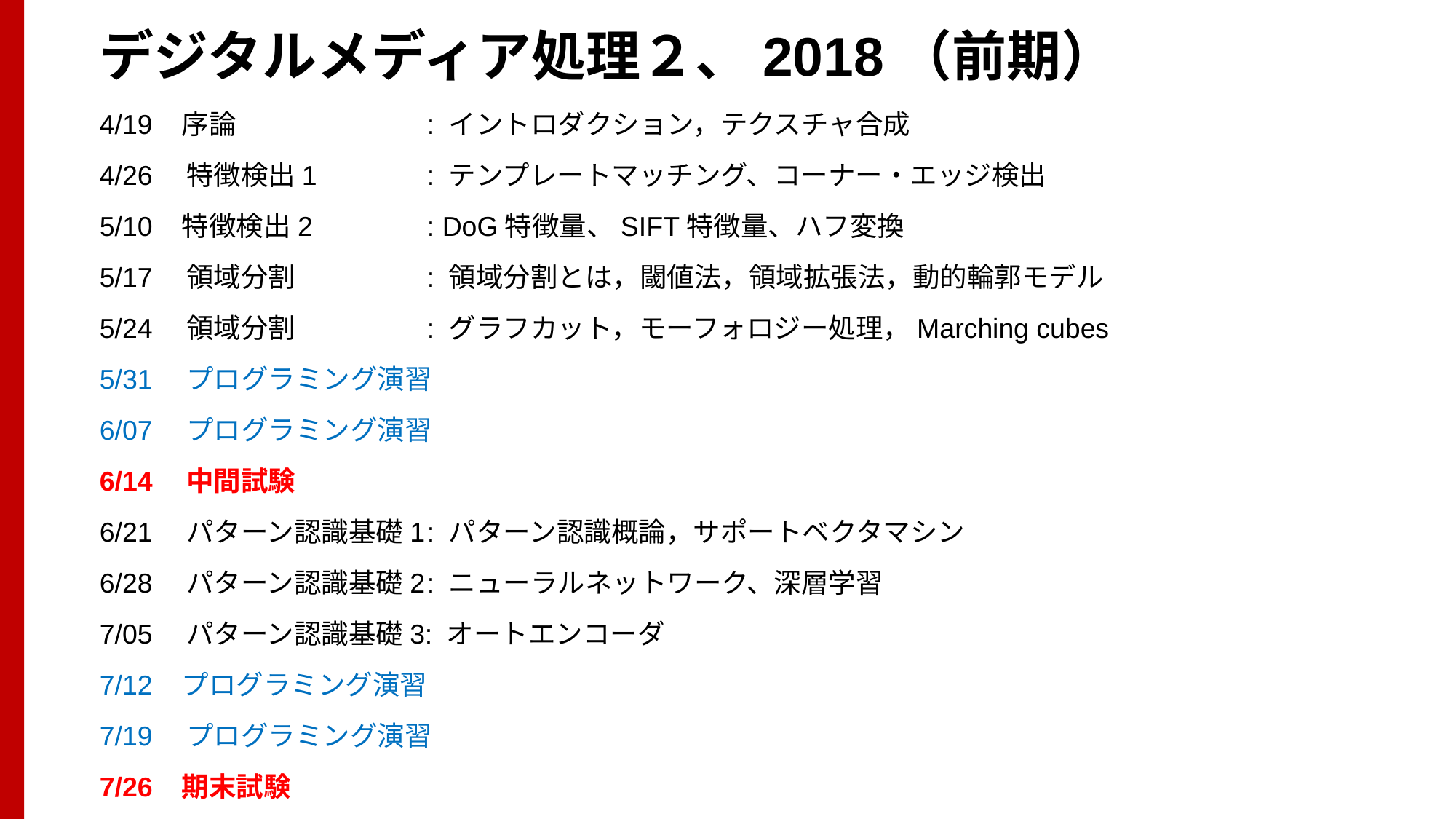

# デジタルメディア処理２、2018（前期）
4/19   序論		: イントロダクション，テクスチャ合成
4/26　特徴検出1 	: テンプレートマッチング、コーナー・エッジ検出
5/10   特徴検出2 	: DoG特徴量、SIFT特徴量、ハフ変換
5/17　領域分割		: 領域分割とは，閾値法，領域拡張法，動的輪郭モデル
5/24　領域分割		: グラフカット，モーフォロジー処理，Marching cubes
5/31　プログラミング演習
6/07　プログラミング演習
6/14　中間試験
6/21　パターン認識基礎1	: パターン認識概論，サポートベクタマシン
6/28　パターン認識基礎2	: ニューラルネットワーク、深層学習
7/05　パターン認識基礎3: オートエンコーダ
7/12   プログラミング演習
7/19　プログラミング演習
7/26   期末試験